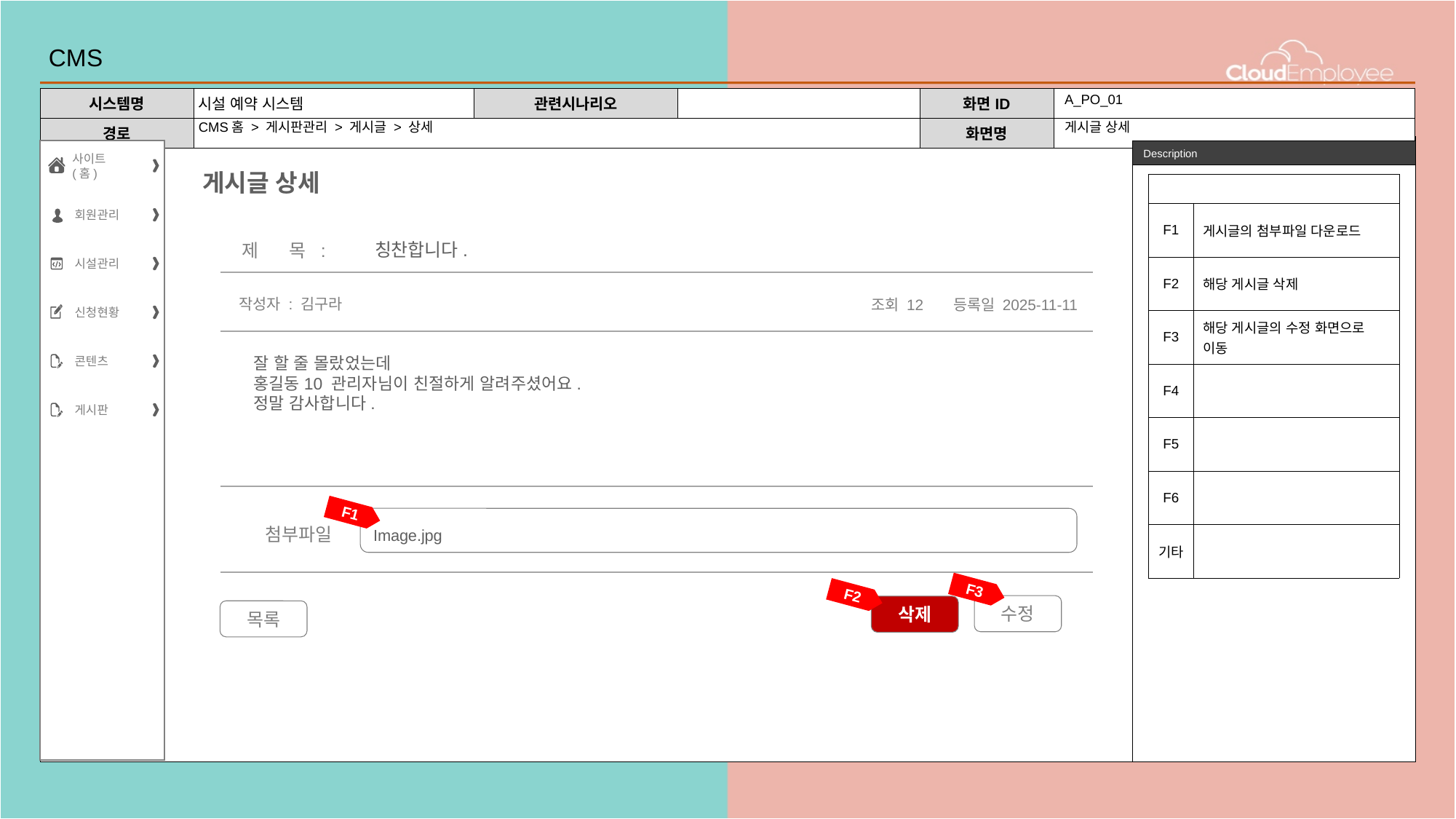

# CMS

A_PO_01
CMS홈 > 게시판관리 > 게시글 > 상세
게시글 상세

사이트(홈)

회원관리

시설관리

신청현황

콘텐츠

게시판

게시글 상세
|  |  |
| --- | --- |
| F1 | 게시글의 첨부파일 다운로드 |
| F2 | 해당 게시글 삭제 |
| F3 | 해당 게시글의 수정 화면으로 이동 |
| F4 |  |
| F5 |  |
| F6 |  |
| 기타 |  |
칭찬합니다.
제      목  :

작성자 : 김구라
조회 12
등록일 2025-11-11

잘 할 줄 몰랐었는데
홍길동10 관리자님이 친절하게 알려주셨어요.
정말 감사합니다.

Image.jpg
첨부파일

목록
F1
F3
F2
수정
삭제